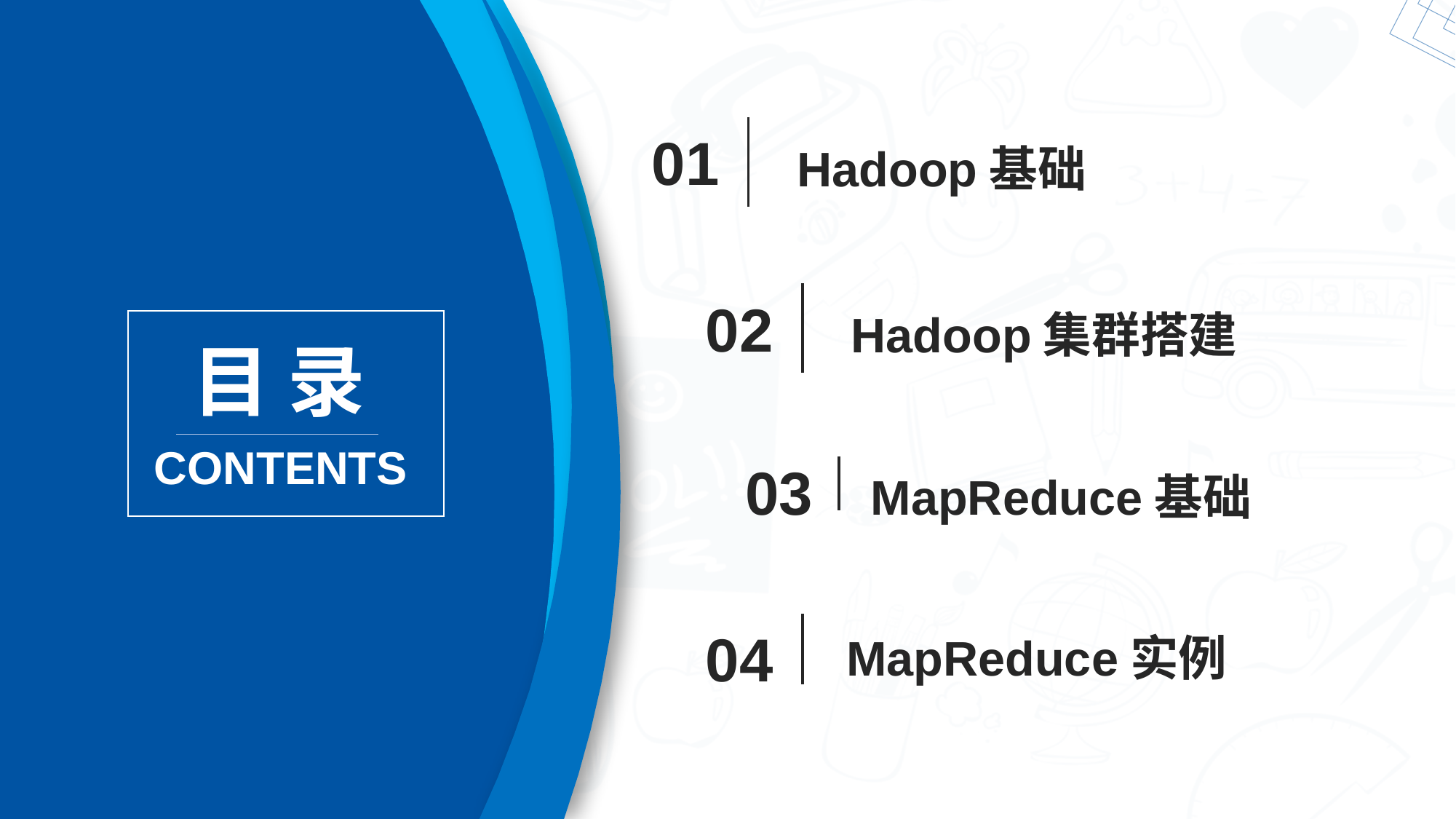

01
Hadoop基础
02
Hadoop集群搭建

目 录
CONTENTS
03
MapReduce基础
MapReduce实例
04